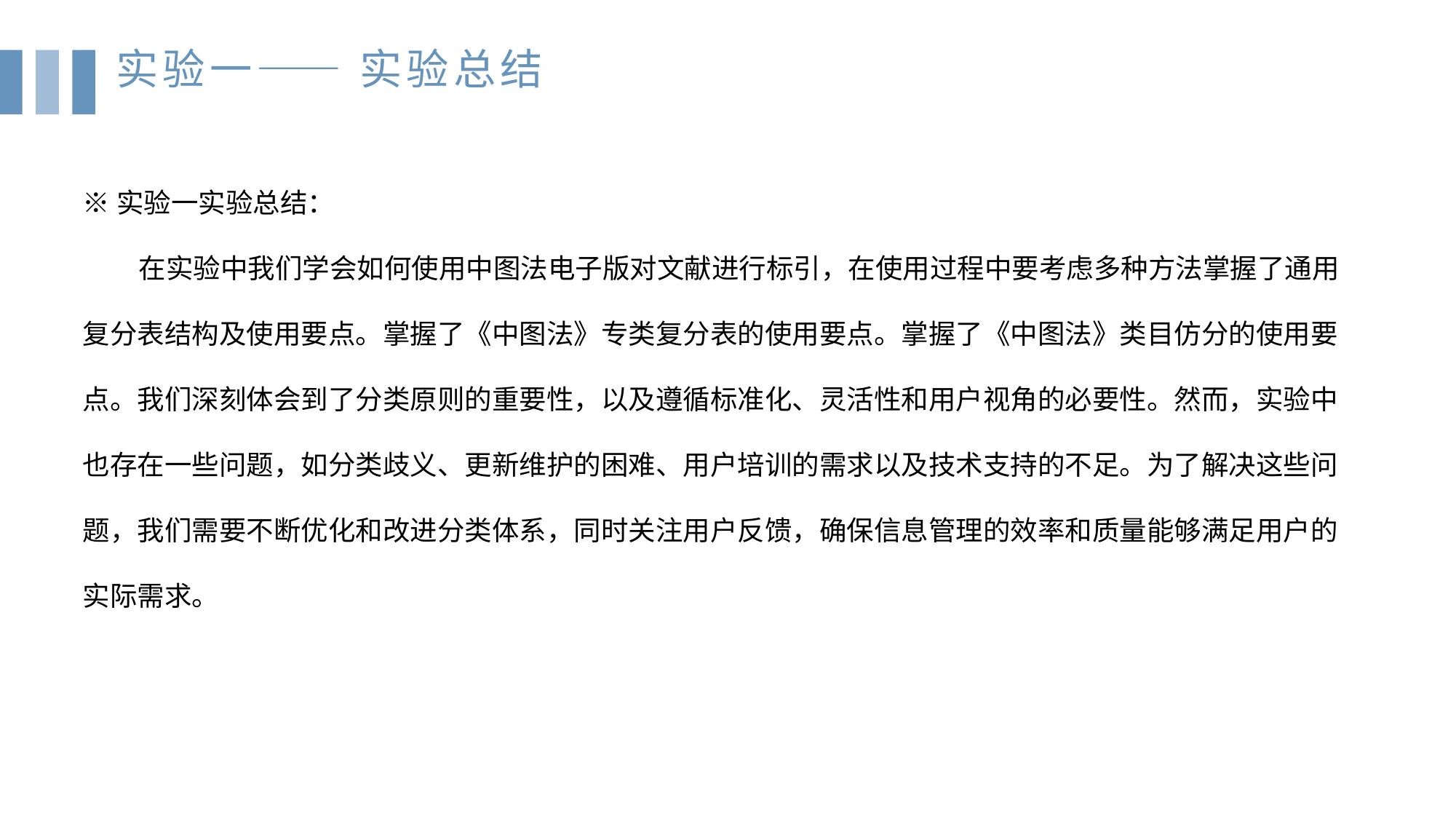

实验一—— 实验总结

※实验一实验总结：
        在实验中我们学会如何使用中图法电子版对文献进行标引，在使用过程中要考虑多种方法掌握了通用复分表结构及使用要点。掌握了《中图法》专类复分表的使用要点。掌握了《中图法》类目仿分的使用要点。我们深刻体会到了分类原则的重要性，以及遵循标准化、灵活性和用户视角的必要性。然而，实验中也存在一些问题，如分类歧义、更新维护的困难、用户培训的需求以及技术支持的不足。为了解决这些问题，我们需要不断优化和改进分类体系，同时关注用户反馈，确保信息管理的效率和质量能够满足用户的实际需求。